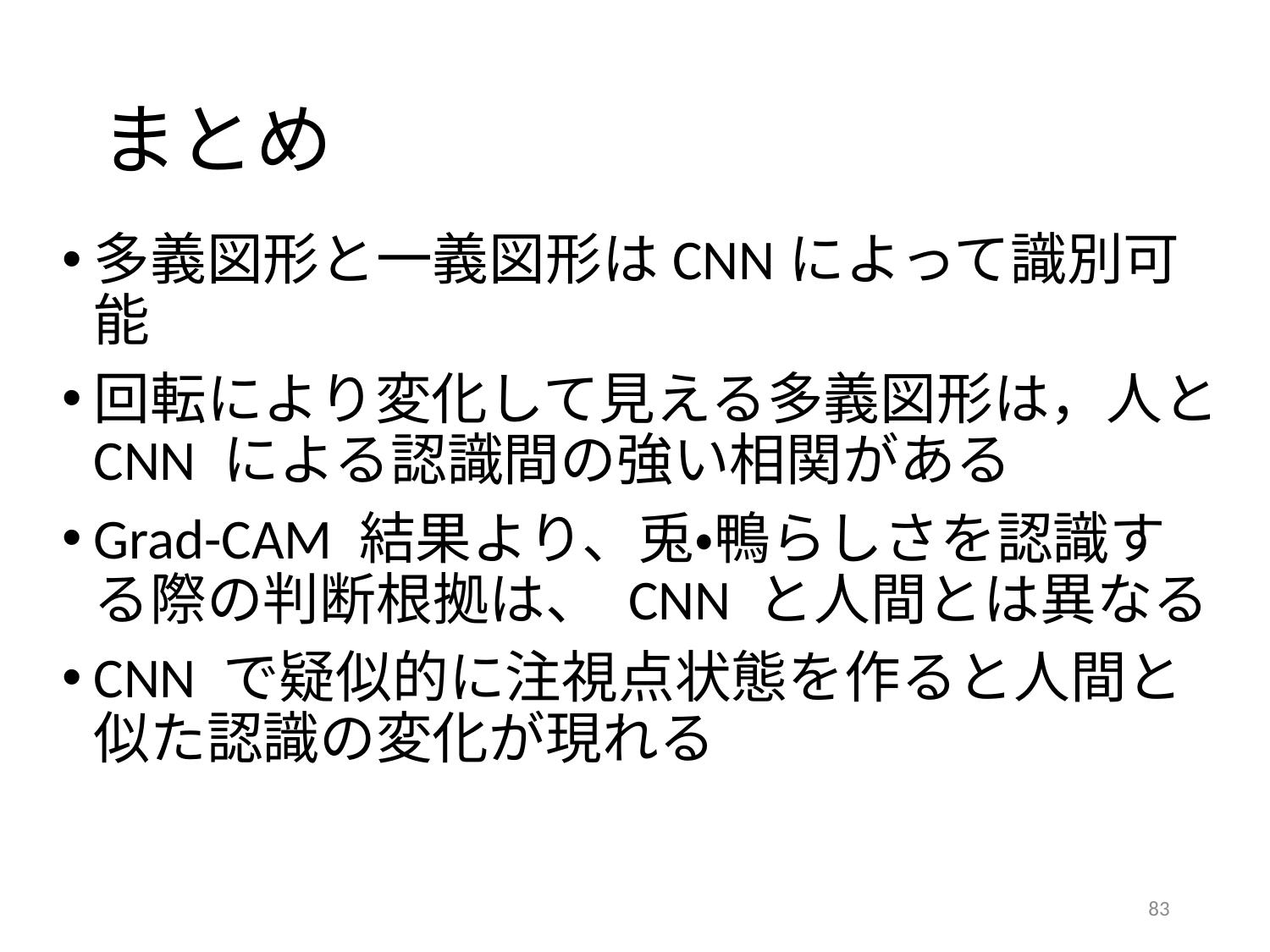

# まとめ
多義図形と一義図形はCNNによって識別可能
回転により変化して見える多義図形は，人と CNN による認識間の強い相関がある
Grad-CAM 結果より、兎・鴨らしさを認識する際の判断根拠は、 CNN と人間とは異なる
CNN で疑似的に注視点状態を作ると人間と似た認識の変化が現れる
83
83